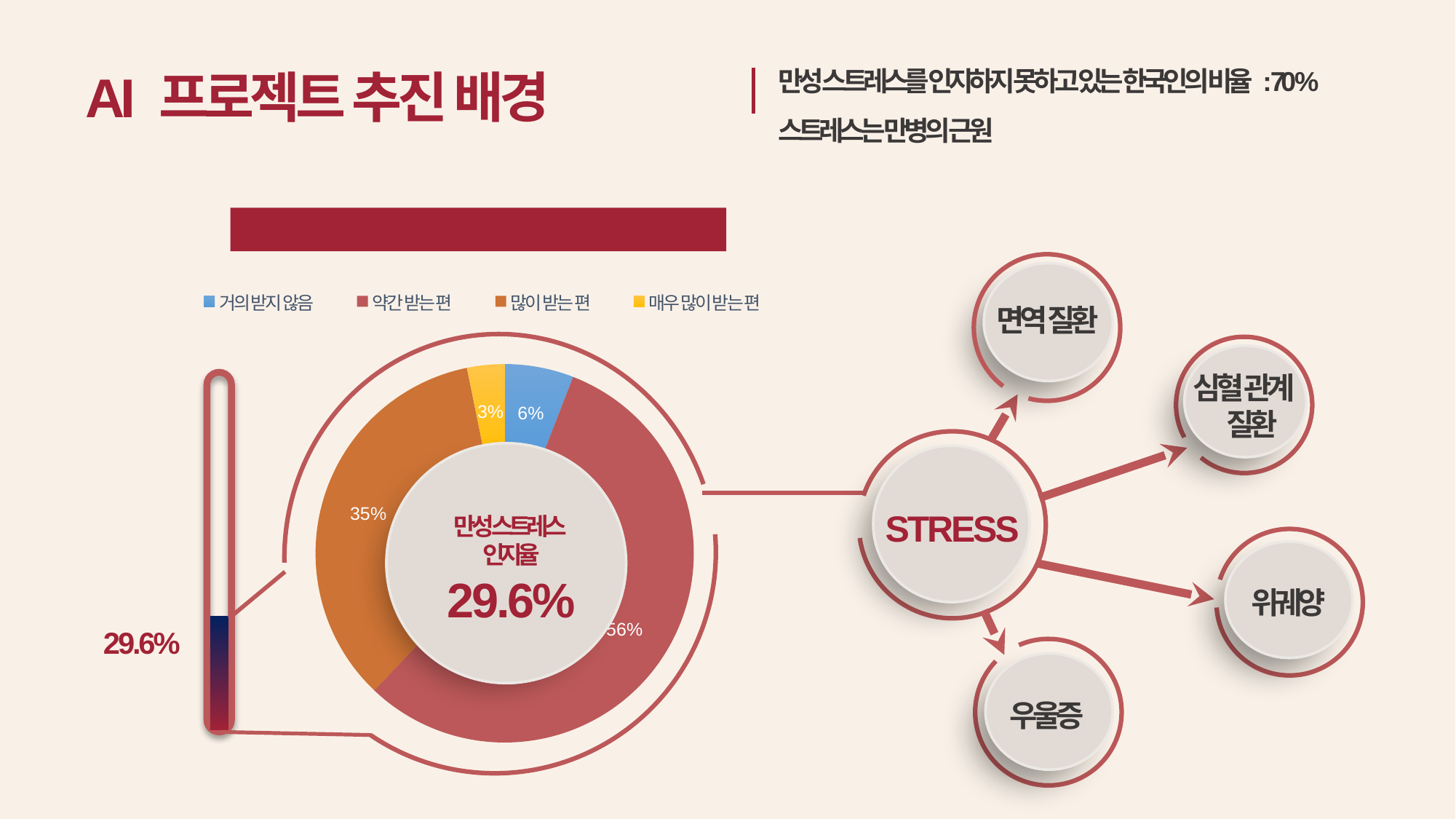

AI 프로젝트 추진 배경
만성 스트레스를 인지하지 못하고 있는 한국인의 비율 : 70 %
스트레스는 만병의 근원
스트레스를 받는 한국인 비율 ( 단위: % , 2016년 )

### Chart

| Category | 판매 |
|---|---|
| 거의 받지 않음 | 5.9 |
| 약간 받는 편 | 56.2 |
| 많이 받는 편 | 34.7 |
| 매우 많이 받는 편 | 3.2 |
면역 질환

심혈 관계
 질환

STRESS
만성 스트레스
인지율
29.6%

위궤양
29.6%

우울증